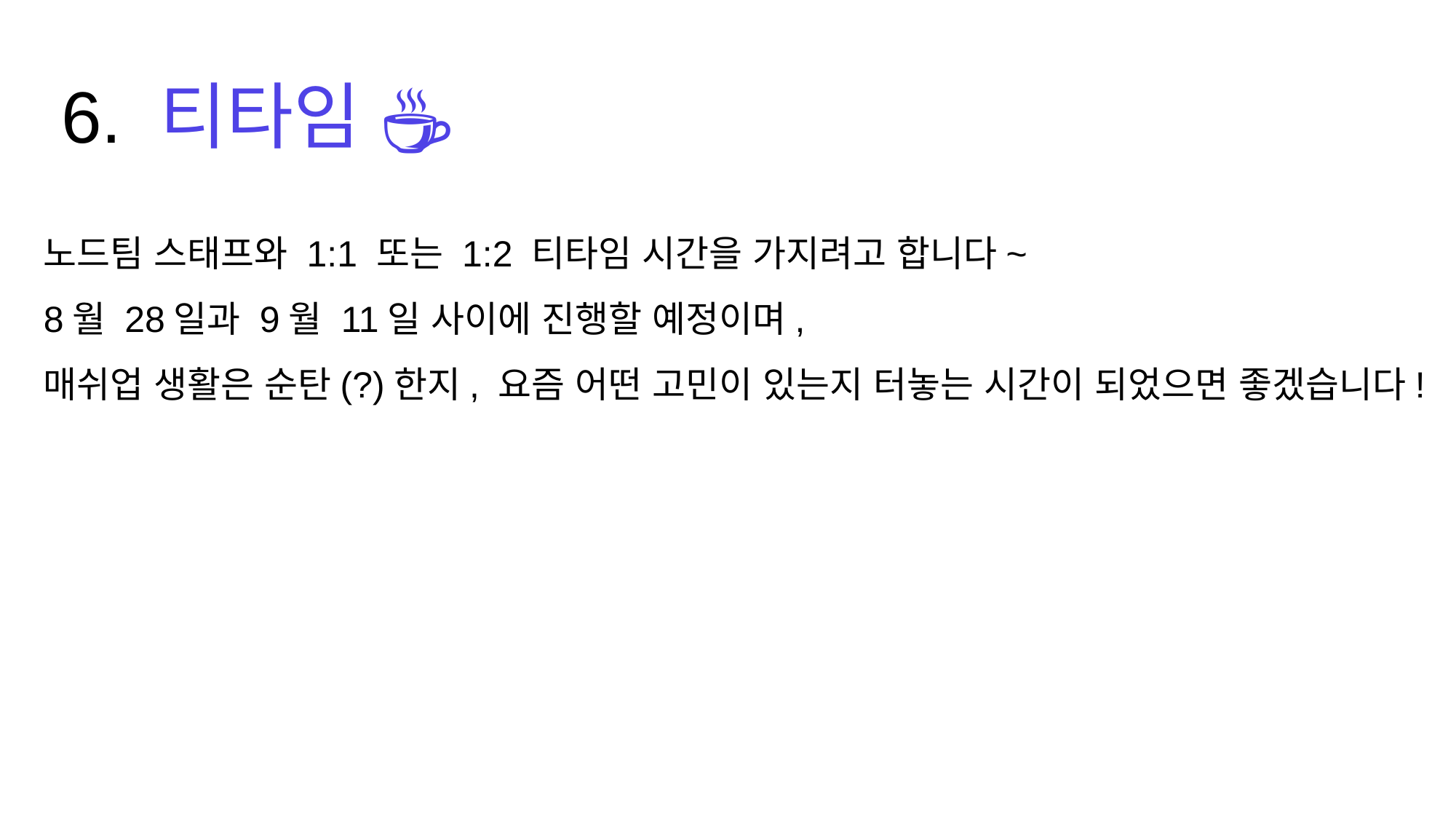

6. 티타임 ☕️
노드팀 스태프와 1:1 또는 1:2 티타임 시간을 가지려고 합니다~
8월 28일과 9월 11일 사이에 진행할 예정이며,
매쉬업 생활은 순탄(?)한지, 요즘 어떤 고민이 있는지 터놓는 시간이 되었으면 좋겠습니다!